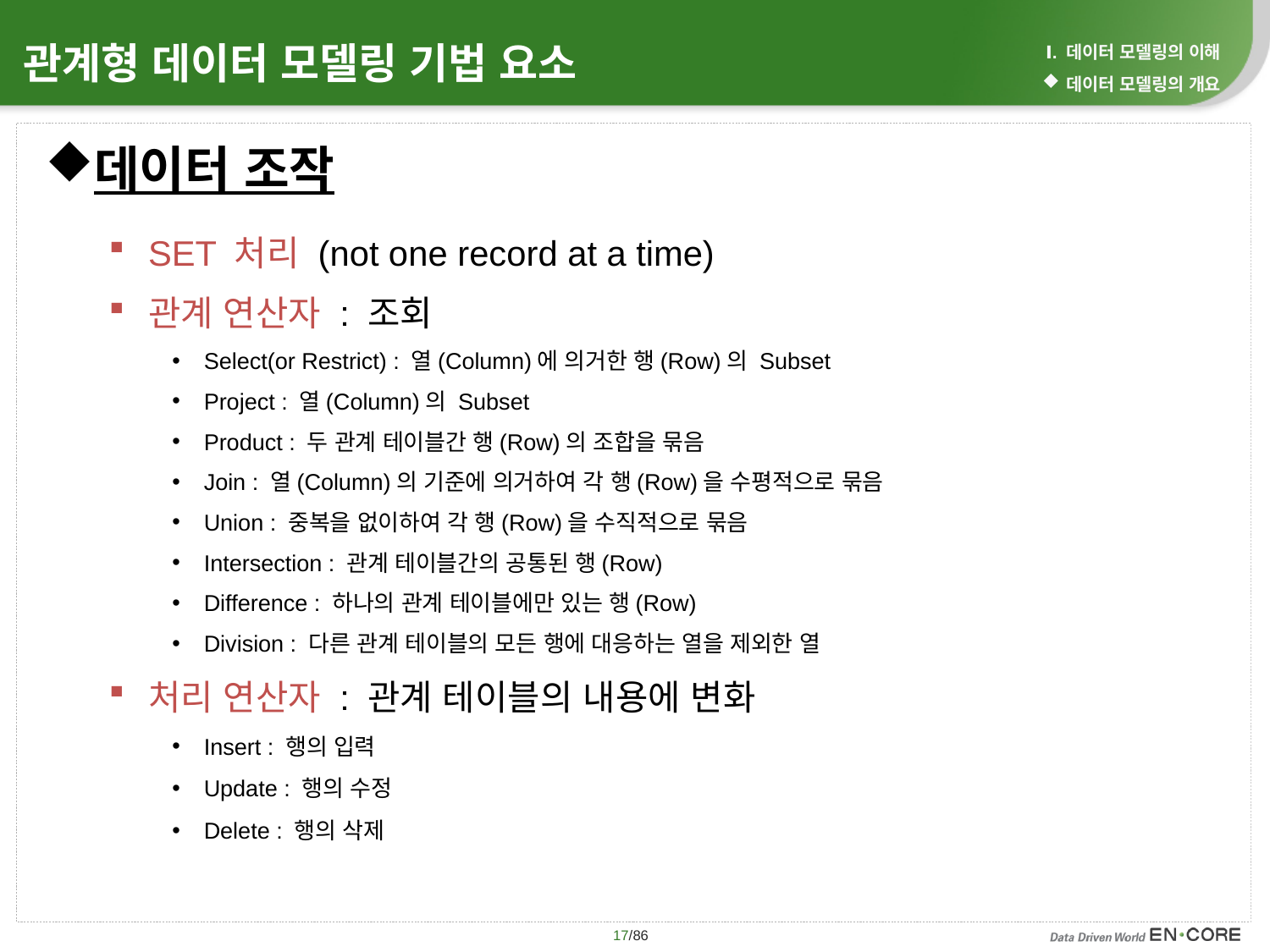

Ⅰ. 데이터 모델링의 이해
데이터 모델링의 개요
# 관계형 데이터 모델링 기법 요소
데이터 조작
SET 처리 (not one record at a time)
관계 연산자 : 조회
Select(or Restrict) : 열(Column)에 의거한 행(Row)의 Subset
Project : 열(Column)의 Subset
Product : 두 관계 테이블간 행(Row)의 조합을 묶음
Join : 열(Column)의 기준에 의거하여 각 행(Row)을 수평적으로 묶음
Union : 중복을 없이하여 각 행(Row)을 수직적으로 묶음
Intersection : 관계 테이블간의 공통된 행(Row)
Difference : 하나의 관계 테이블에만 있는 행(Row)
Division : 다른 관계 테이블의 모든 행에 대응하는 열을 제외한 열
처리 연산자 : 관계 테이블의 내용에 변화
Insert : 행의 입력
Update : 행의 수정
Delete : 행의 삭제